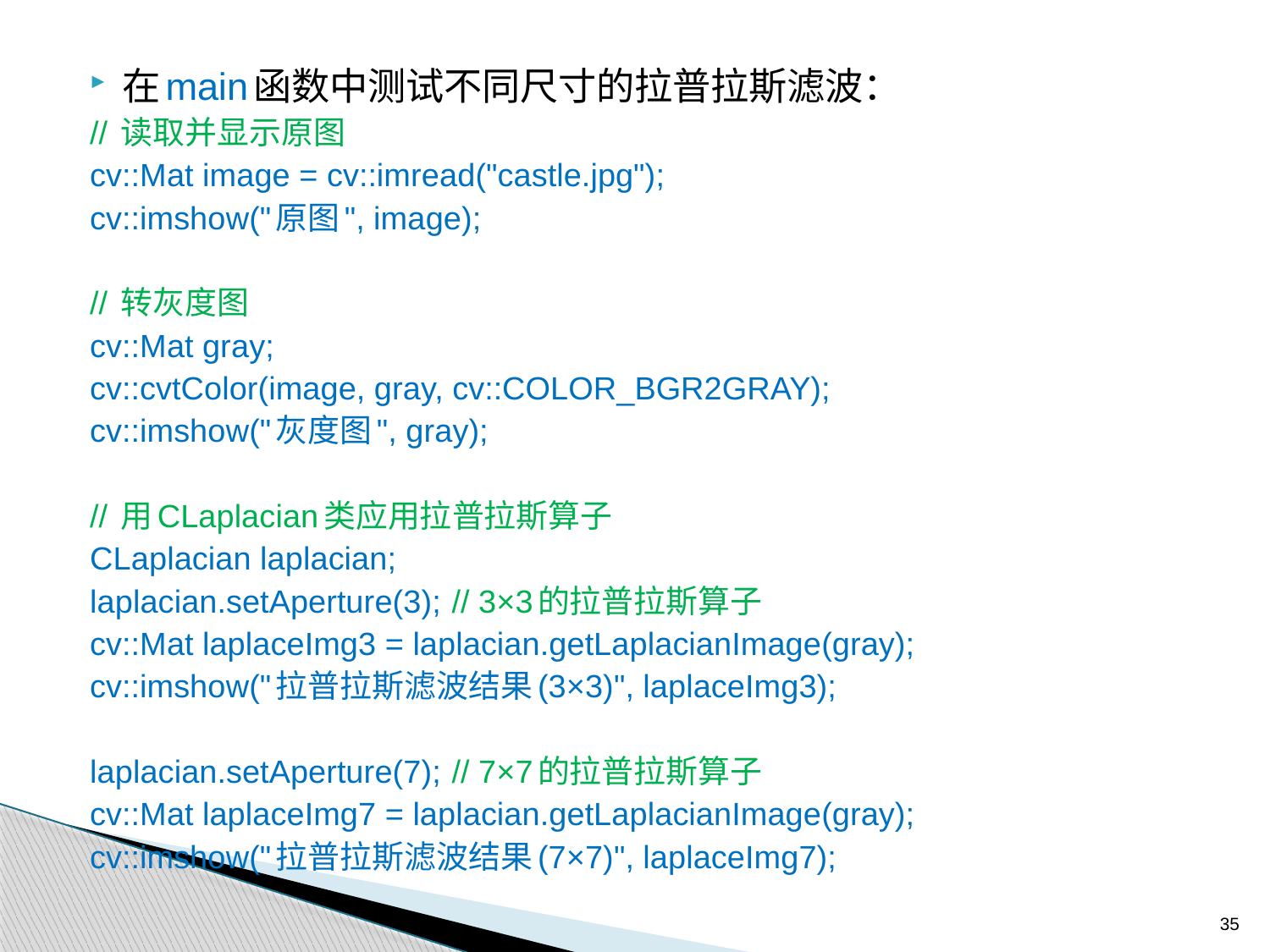

在main函数中测试不同尺寸的拉普拉斯滤波：
	// 读取并显示原图
	cv::Mat image = cv::imread("castle.jpg");
	cv::imshow("原图", image);

	// 转灰度图
	cv::Mat gray;
	cv::cvtColor(image, gray, cv::COLOR_BGR2GRAY);
	cv::imshow("灰度图", gray);

	// 用CLaplacian类应用拉普拉斯算子
	CLaplacian laplacian;
	laplacian.setAperture(3);	// 3×3的拉普拉斯算子
	cv::Mat laplaceImg3 = laplacian.getLaplacianImage(gray);
	cv::imshow("拉普拉斯滤波结果(3×3)", laplaceImg3);

	laplacian.setAperture(7);	// 7×7的拉普拉斯算子
	cv::Mat laplaceImg7 = laplacian.getLaplacianImage(gray);
	cv::imshow("拉普拉斯滤波结果(7×7)", laplaceImg7);
35